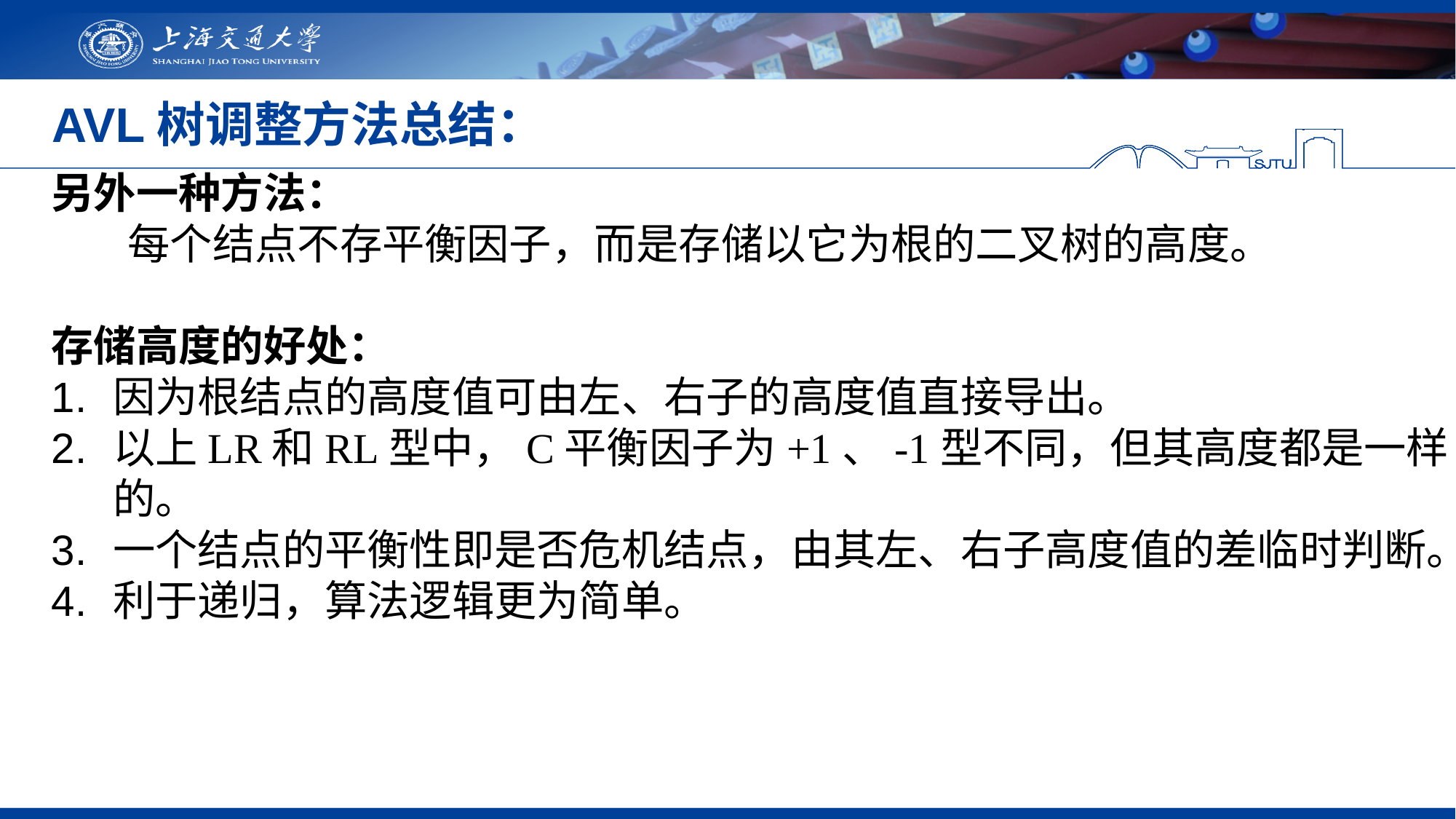

# AVL树调整方法总结：
另外一种方法：
       每个结点不存平衡因子，而是存储以它为根的二叉树的高度。

存储高度的好处：
因为根结点的高度值可由左、右子的高度值直接导出。
以上LR和RL型中，C平衡因子为+1、-1型不同，但其高度都是一样的。
一个结点的平衡性即是否危机结点，由其左、右子高度值的差临时判断。
利于递归，算法逻辑更为简单。